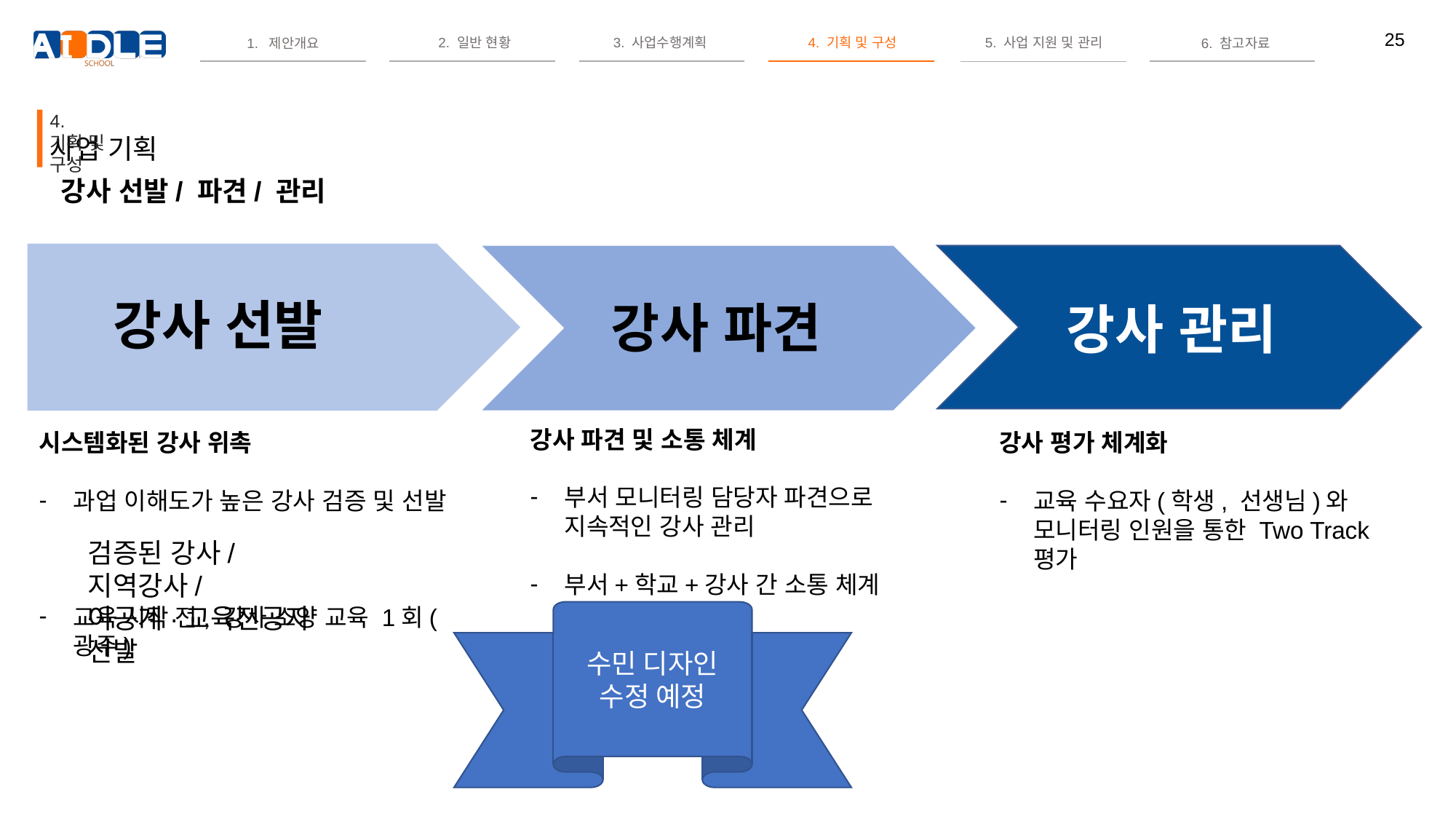

4. 기획 및 구성
사업 기획
강사 선발/ 파견/ 관리

강사 선발
강사 파견
강사 관리
강사 파견 및 소통 체계

부서 모니터링 담당자 파견으로 지속적인 강사 관리

부서+학교+강사 간 소통 체계 구축

시스템화된 강사 위촉

과업 이해도가 높은 강사 검증 및 선발

교육 시작 전, 강사 소양 교육 1회(광주)
강사 평가 체계화

교육 수요자(학생, 선생님)와 모니터링 인원을 통한 Two Track 평가

성희
검증된 강사/ 지역강사/
이공계·교육전공자 선발
수민 디자인
수정 예정